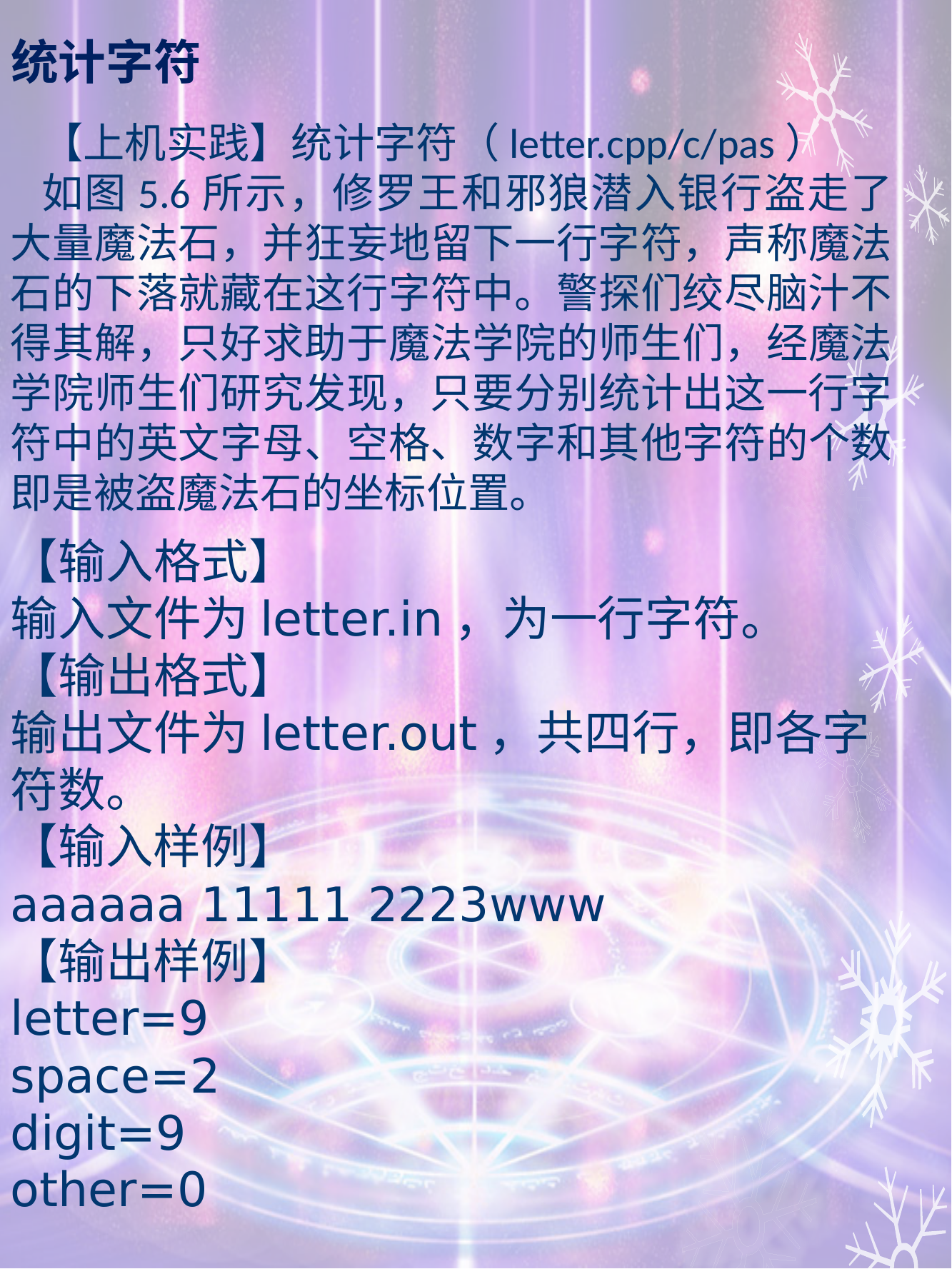

# 统计字符
【上机实践】统计字符（letter.cpp/c/pas）
如图5.6所示，修罗王和邪狼潜入银行盗走了大量魔法石，并狂妄地留下一行字符，声称魔法石的下落就藏在这行字符中。警探们绞尽脑汁不得其解，只好求助于魔法学院的师生们，经魔法学院师生们研究发现，只要分别统计出这一行字符中的英文字母、空格、数字和其他字符的个数即是被盗魔法石的坐标位置。

【输入格式】
输入文件为letter.in，为一行字符。
【输出格式】
输出文件为letter.out，共四行，即各字符数。
【输入样例】
aaaaaa 11111 2223www
【输出样例】
letter=9
space=2
digit=9
other=0